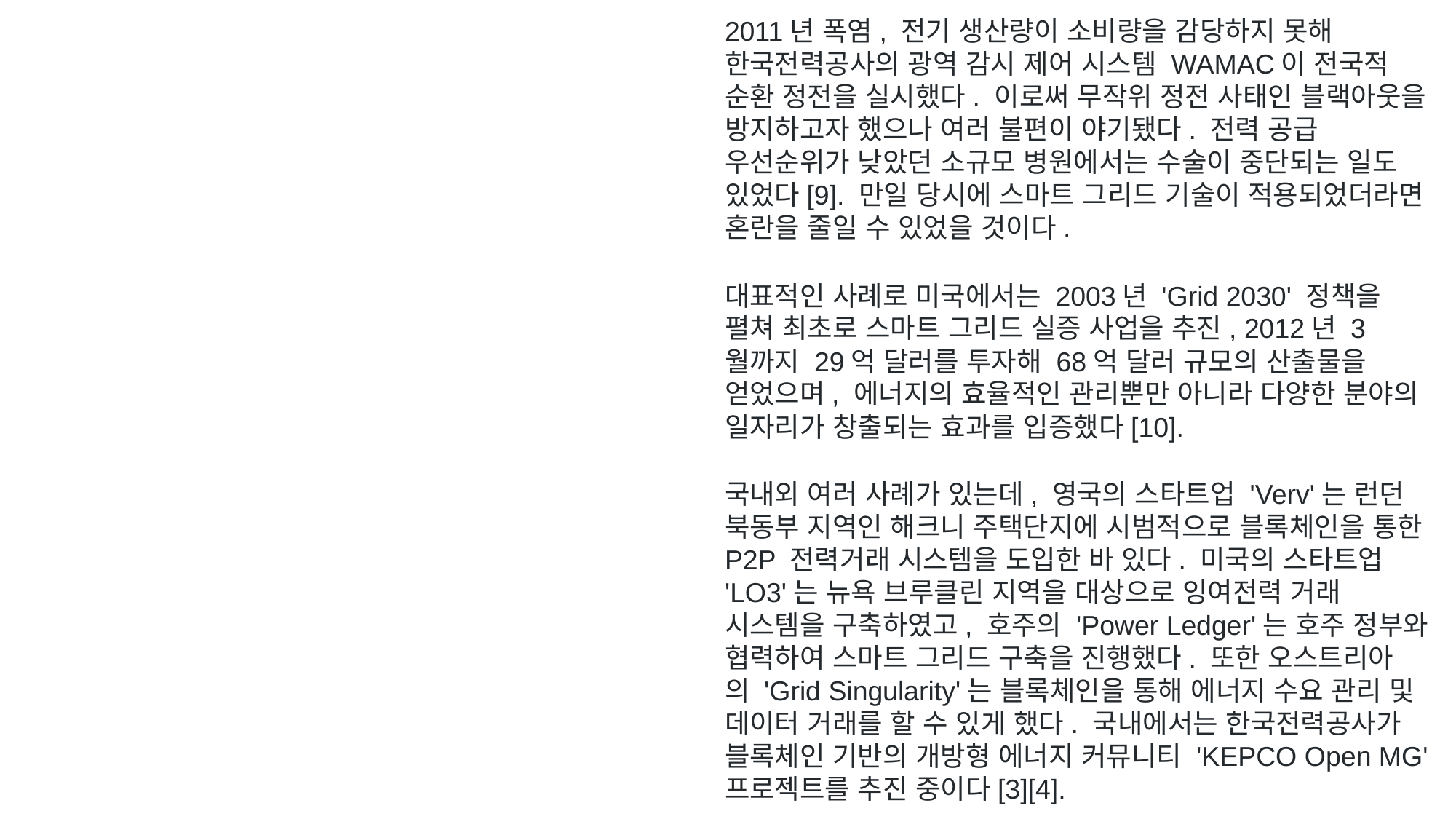

2011년 폭염, 전기 생산량이 소비량을 감당하지 못해 한국전력공사의 광역 감시 제어 시스템 WAMAC이 전국적 순환 정전을 실시했다. 이로써 무작위 정전 사태인 블랙아웃을 방지하고자 했으나 여러 불편이 야기됐다. 전력 공급 우선순위가 낮았던 소규모 병원에서는 수술이 중단되는 일도 있었다[9]. 만일 당시에 스마트 그리드 기술이 적용되었더라면 혼란을 줄일 수 있었을 것이다.
대표적인 사례로 미국에서는 2003년 'Grid 2030' 정책을 펼쳐 최초로 스마트 그리드 실증 사업을 추진, 2012년 3월까지 29억 달러를 투자해 68억 달러 규모의 산출물을 얻었으며, 에너지의 효율적인 관리뿐만 아니라 다양한 분야의 일자리가 창출되는 효과를 입증했다[10].
국내외 여러 사례가 있는데, 영국의 스타트업 'Verv'는 런던 북동부 지역인 해크니 주택단지에 시범적으로 블록체인을 통한 P2P 전력거래 시스템을 도입한 바 있다. 미국의 스타트업 'LO3'는 뉴욕 브루클린 지역을 대상으로 잉여전력 거래 시스템을 구축하였고, 호주의 'Power Ledger'는 호주 정부와 협력하여 스마트 그리드 구축을 진행했다. 또한 오스트리아의 'Grid Singularity'는 블록체인을 통해 에너지 수요 관리 및 데이터 거래를 할 수 있게 했다. 국내에서는 한국전력공사가 블록체인 기반의 개방형 에너지 커뮤니티 'KEPCO Open MG' 프로젝트를 추진 중이다[3][4].